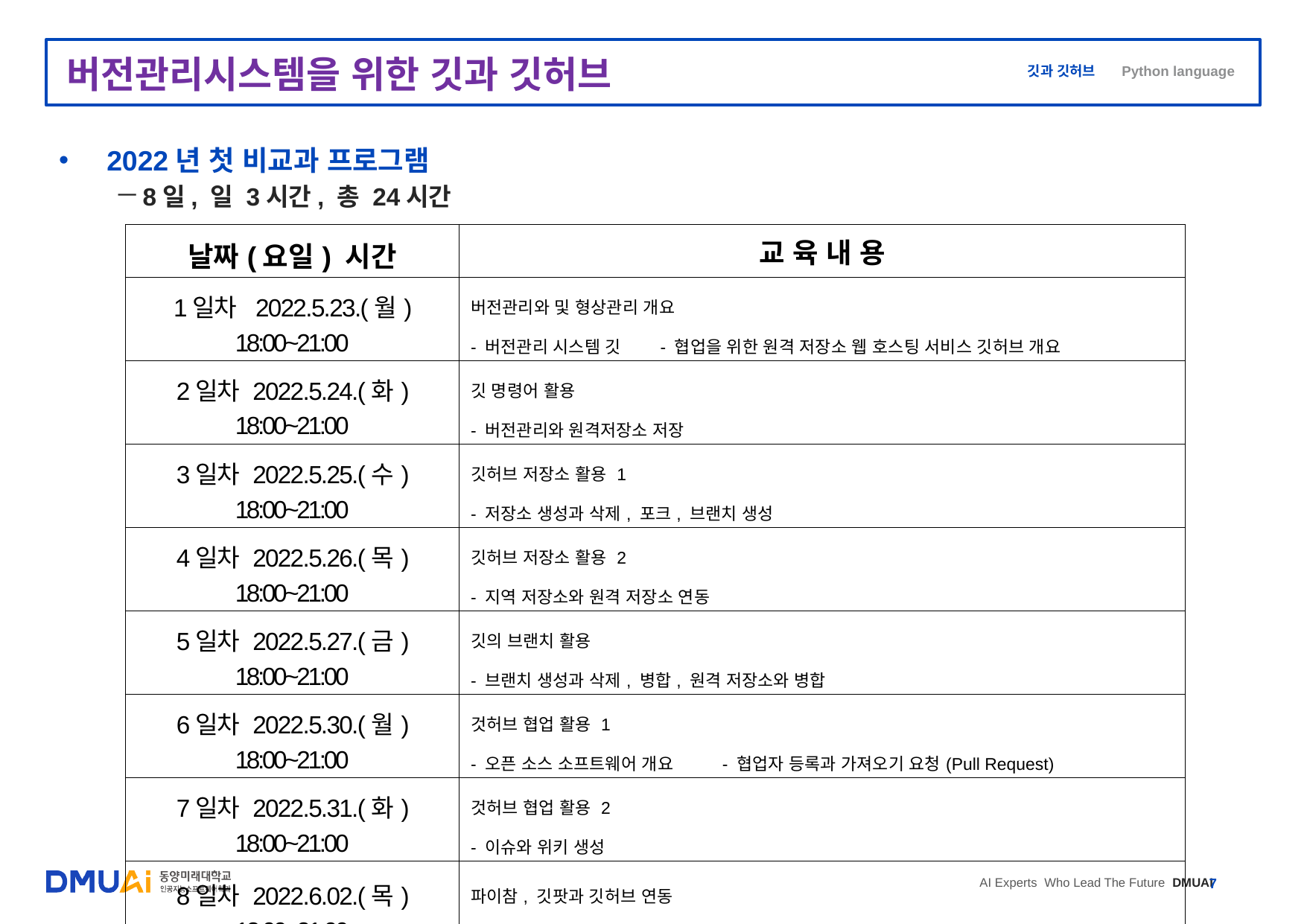

# 버전관리시스템을 위한 깃과 깃허브
2022년 첫 비교과 프로그램
8일, 일 3시간, 총 24시간

| 날짜(요일) 시간 | 교 육 내 용 |
| --- | --- |
| 1일차 2022.5.23.(월) 18:00~21:00 | 버전관리와 및 형상관리 개요 - 버전관리 시스템 깃 - 협업을 위한 원격 저장소 웹 호스팅 서비스 깃허브 개요 |
| 2일차 2022.5.24.(화) 18:00~21:00 | 깃 명령어 활용 - 버전관리와 원격저장소 저장 |
| 3일차 2022.5.25.(수) 18:00~21:00 | 깃허브 저장소 활용 1 - 저장소 생성과 삭제, 포크, 브랜치 생성 |
| 4일차 2022.5.26.(목) 18:00~21:00 | 깃허브 저장소 활용 2 - 지역 저장소와 원격 저장소 연동 |
| 5일차 2022.5.27.(금) 18:00~21:00 | 깃의 브랜치 활용 - 브랜치 생성과 삭제, 병합, 원격 저장소와 병합 |
| 6일차 2022.5.30.(월) 18:00~21:00 | 것허브 협업 활용 1 - 오픈 소스 소프트웨어 개요 - 협업자 등록과 가져오기 요청(Pull Request) |
| 7일차 2022.5.31.(화) 18:00~21:00 | 것허브 협업 활용 2 - 이슈와 위키 생성 |
| 8일차 2022.6.02.(목) 18:00~21:00 | 파이참, 깃팟과 깃허브 연동 - 파이참에서 저장소 생성 및 원격 저장소 복제 - 깃팟과 깃허브 연동 |